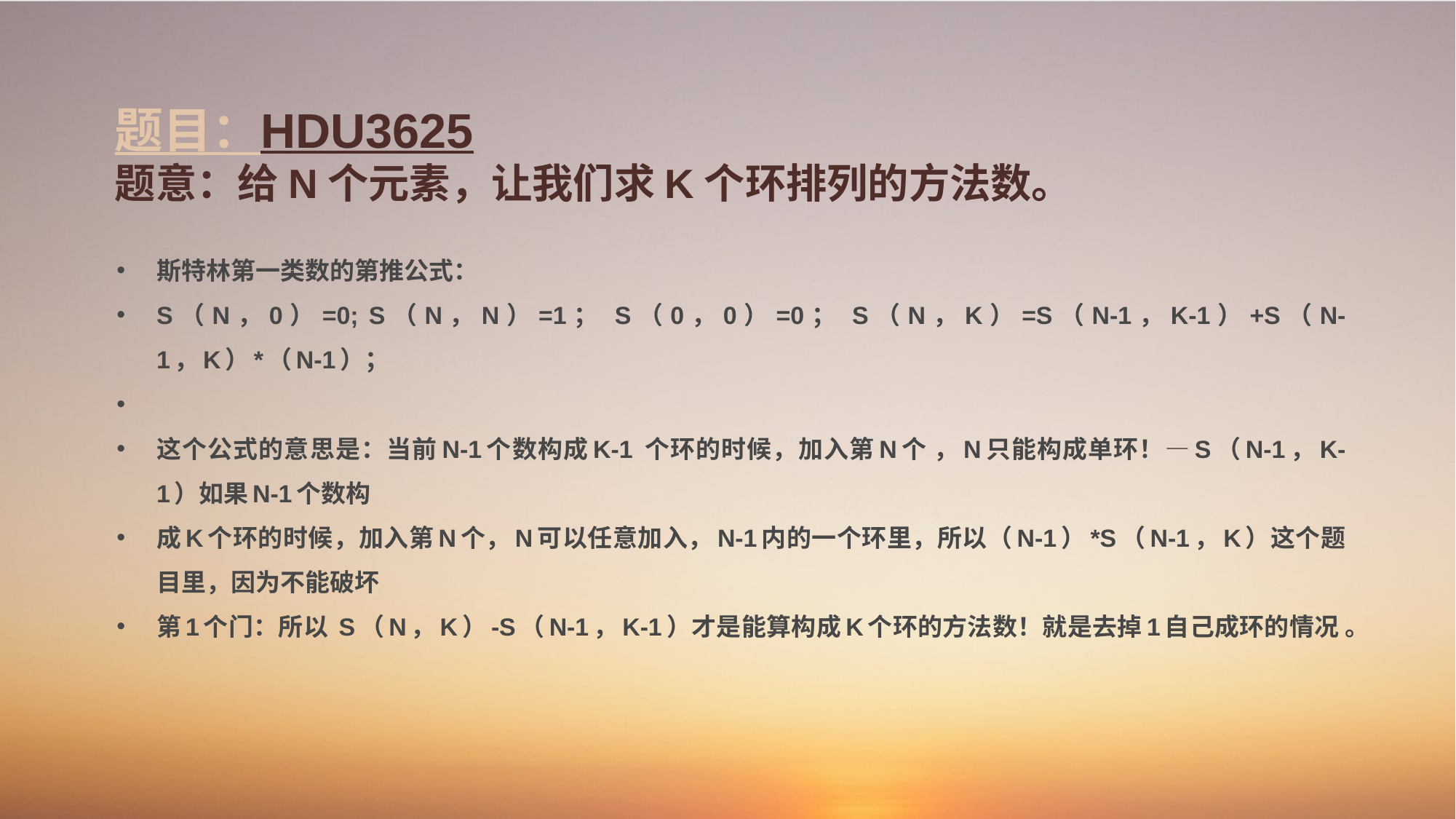

# 题目：HDU3625 题意：给N个元素，让我们求K个环排列的方法数。
斯特林第一类数的第推公式：
S（N，0）=0; S（N，N）=1； S（0，0）=0； S（N，K）=S（N-1，K-1）+S（N-1，K）*（N-1）；

这个公式的意思是：当前N-1个数构成K-1 个环的时候，加入第N个 ，N只能构成单环！—S（N-1，K-1）如果N-1个数构
成K个环的时候，加入第N个，N可以任意加入，N-1内的一个环里，所以（N-1）*S（N-1，K）这个题目里，因为不能破坏
第1个门：所以 S（N，K）-S（N-1，K-1）才是能算构成K个环的方法数！就是去掉1自己成环的情况 。